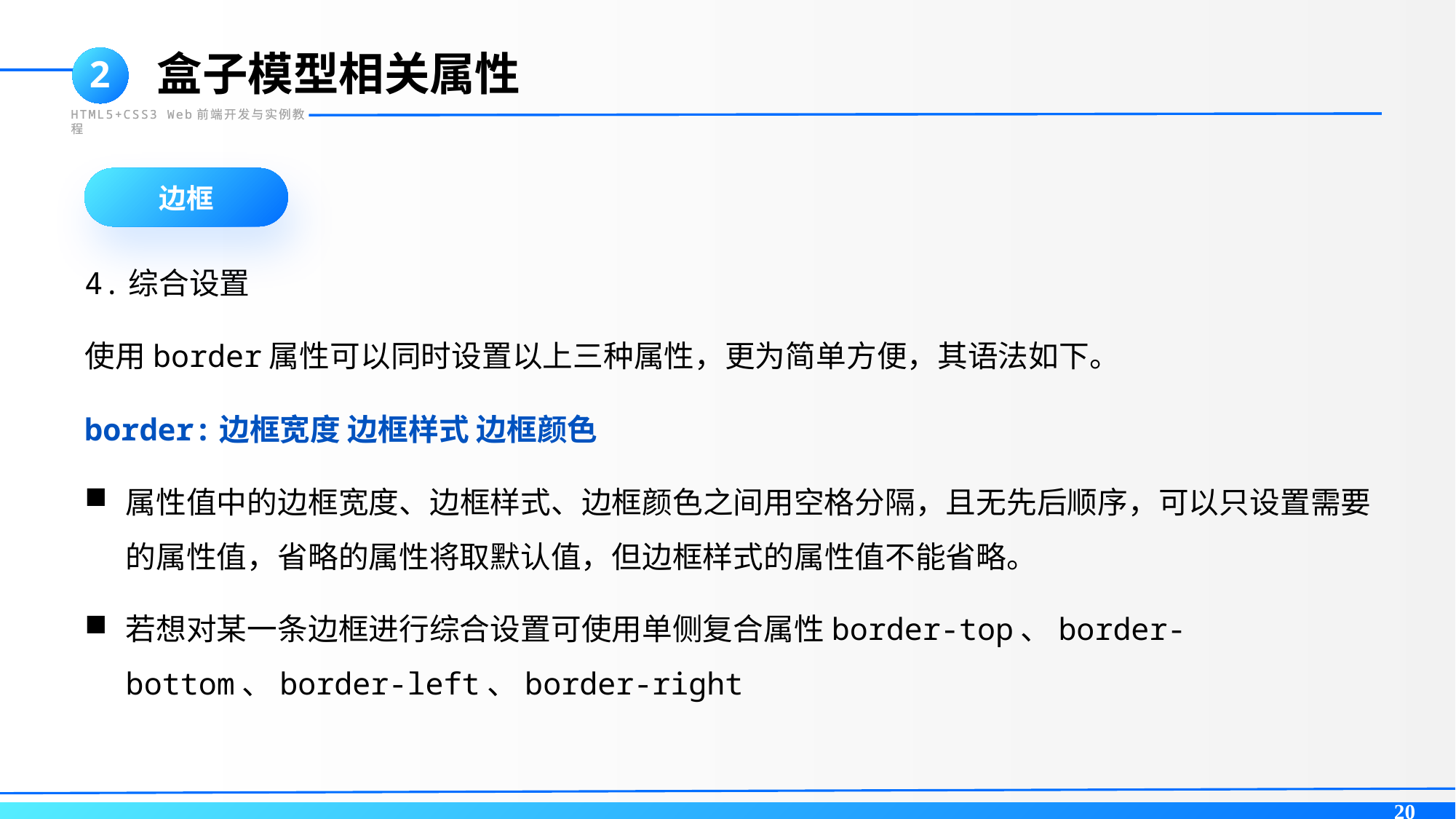

盒子模型相关属性
2
HTML5+CSS3 Web前端开发与实例教程
边框
4.综合设置
使用border属性可以同时设置以上三种属性，更为简单方便，其语法如下。
border:边框宽度 边框样式 边框颜色
属性值中的边框宽度、边框样式、边框颜色之间用空格分隔，且无先后顺序，可以只设置需要的属性值，省略的属性将取默认值，但边框样式的属性值不能省略。
若想对某一条边框进行综合设置可使用单侧复合属性border-top、border-bottom、border-left、border-right
20